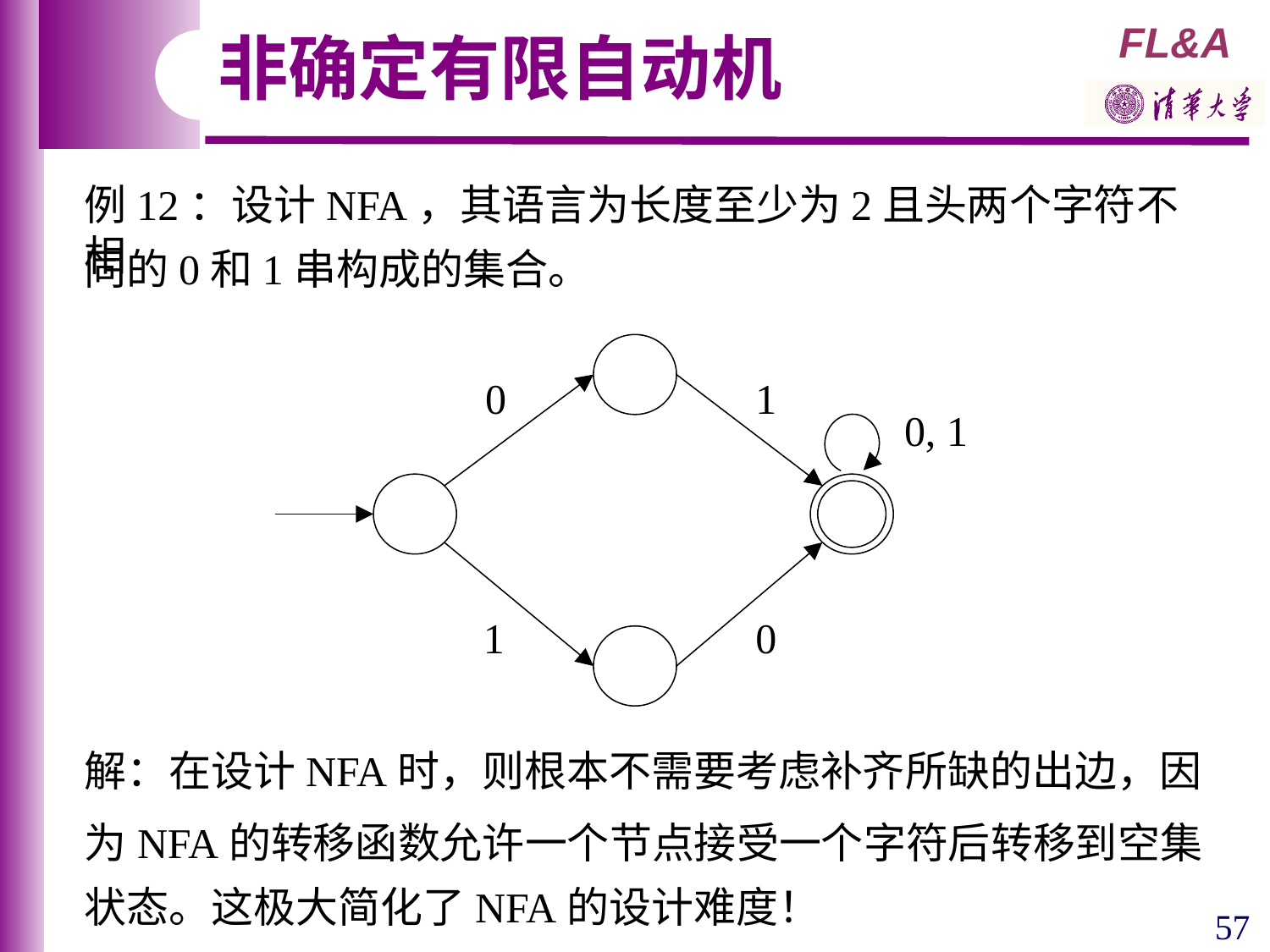

非确定有限自动机
例12：设计NFA，其语言为长度至少为2且头两个字符不相
同的0和1串构成的集合。

0
1

1
0

0, 1

解：在设计NFA时，则根本不需要考虑补齐所缺的出边，因
为NFA的转移函数允许一个节点接受一个字符后转移到空集
状态。这极大简化了NFA的设计难度！
57